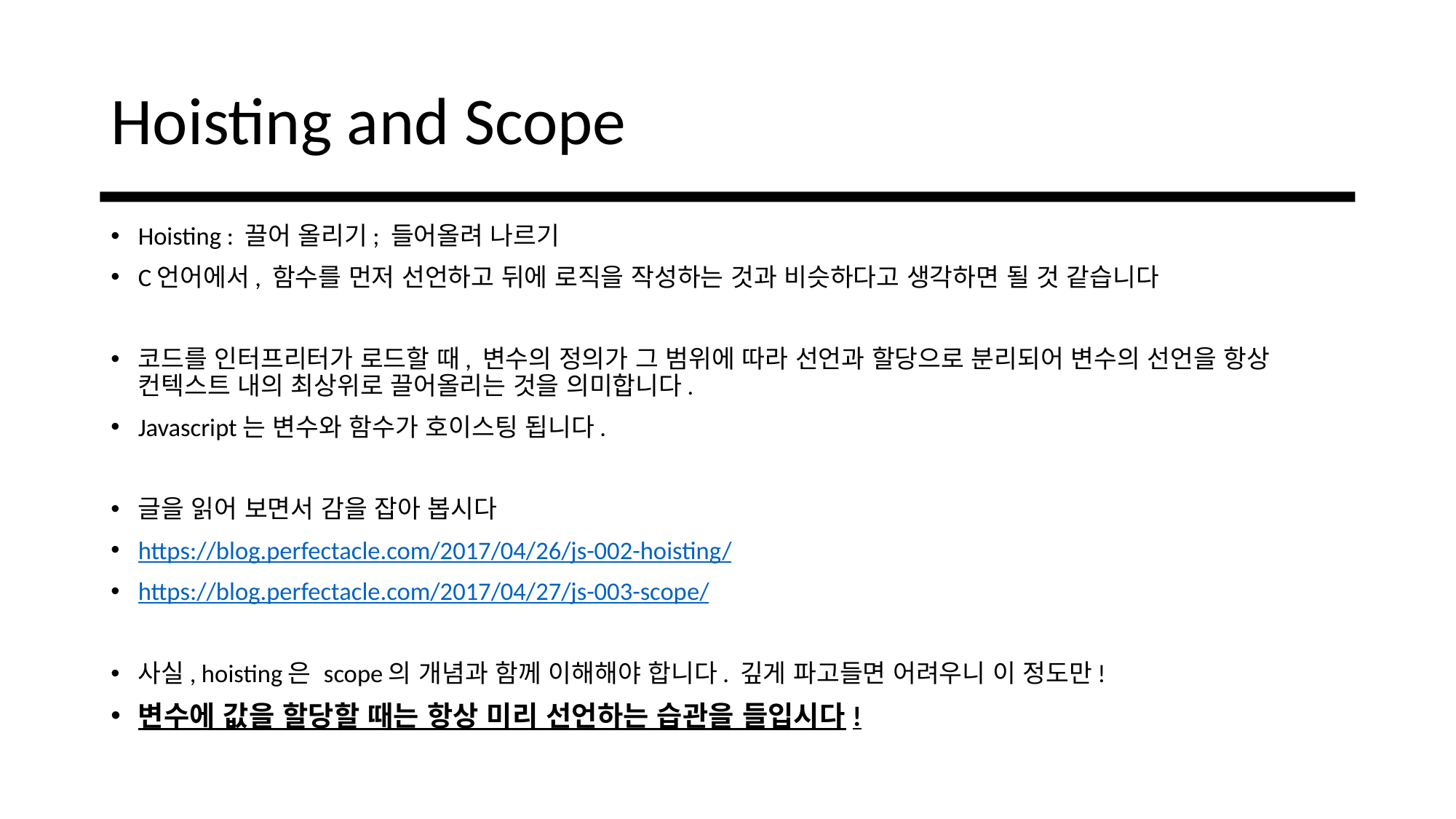

# Hoisting and Scope
Hoisting : 끌어 올리기; 들어올려 나르기
C언어에서, 함수를 먼저 선언하고 뒤에 로직을 작성하는 것과 비슷하다고 생각하면 될 것 같습니다

코드를 인터프리터가 로드할 때, 변수의 정의가 그 범위에 따라 선언과 할당으로 분리되어 변수의 선언을 항상 컨텍스트 내의 최상위로 끌어올리는 것을 의미합니다.
Javascript는 변수와 함수가 호이스팅 됩니다.

글을 읽어 보면서 감을 잡아 봅시다
https://blog.perfectacle.com/2017/04/26/js-002-hoisting/
https://blog.perfectacle.com/2017/04/27/js-003-scope/

사실, hoisting은 scope의 개념과 함께 이해해야 합니다. 깊게 파고들면 어려우니 이 정도만!
변수에 값을 할당할 때는 항상 미리 선언하는 습관을 들입시다!